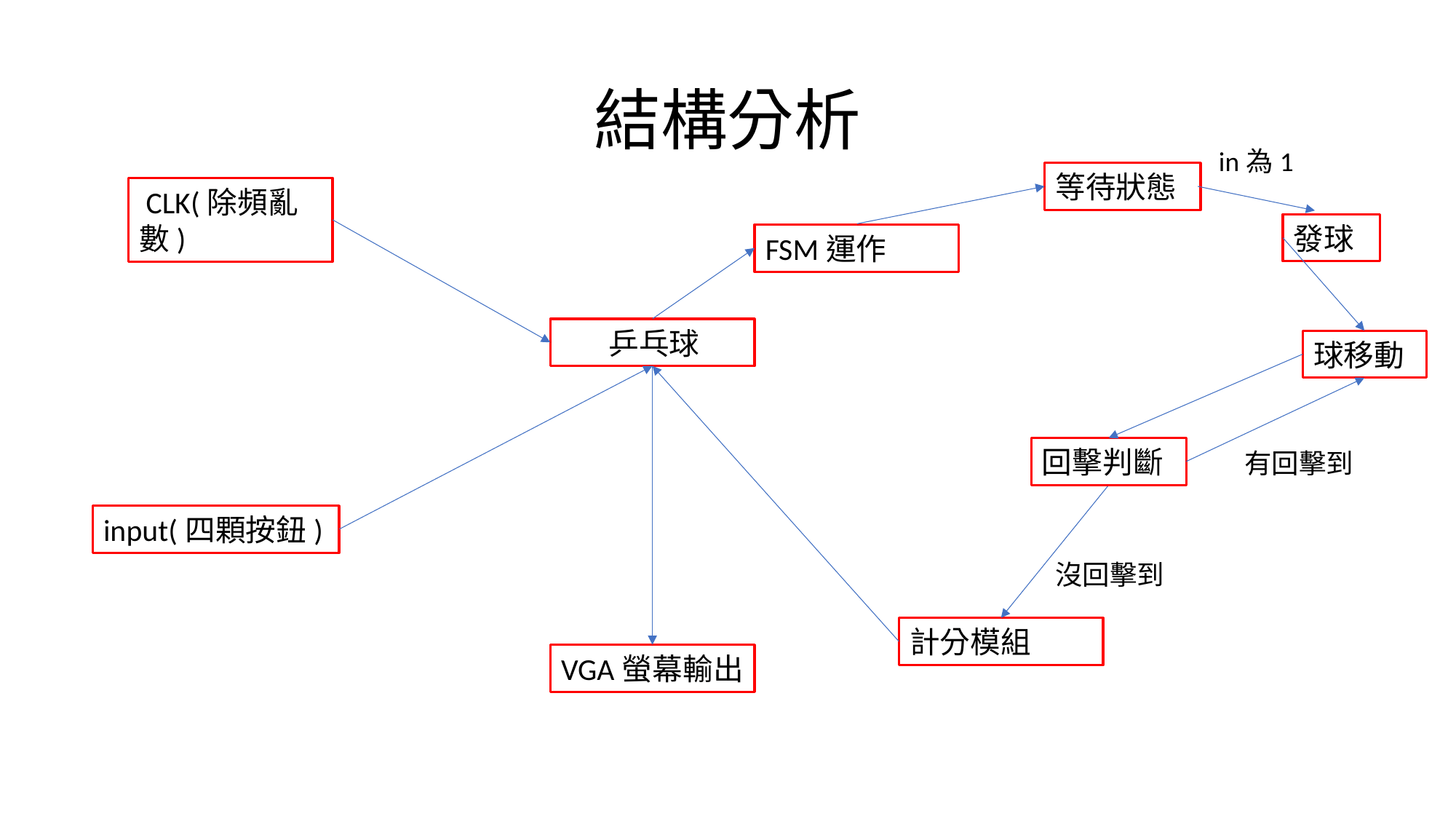

# 結構分析
in為1
等待狀態
 CLK(除頻亂數)
發球
FSM運作
      乒乓球
球移動
回擊判斷
有回擊到
input(四顆按鈕)
沒回擊到
計分模組
VGA螢幕輸出